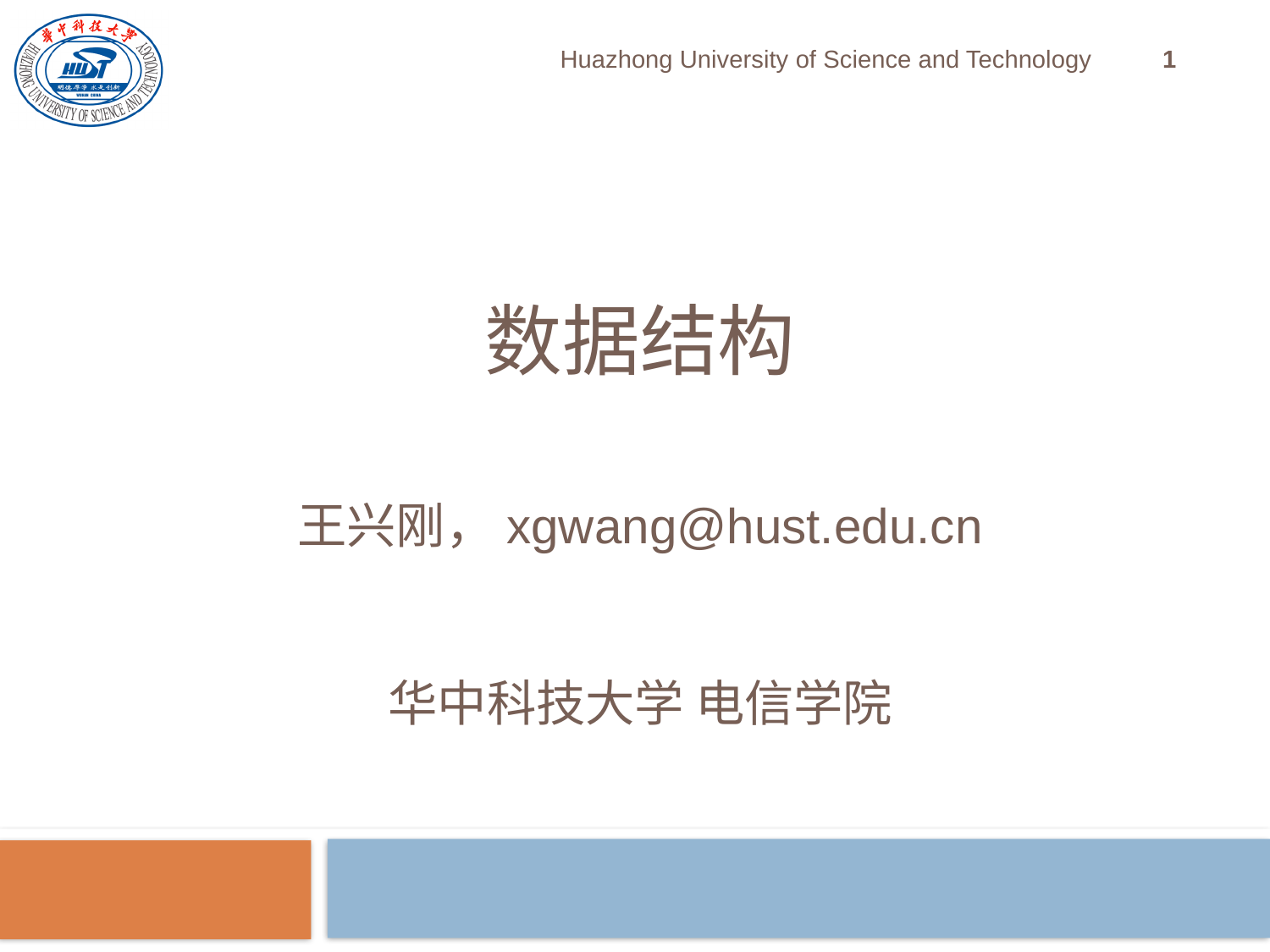

1
Huazhong University of Science and Technology
# 数据结构
王兴刚，xgwang@hust.edu.cn

华中科技大学 电信学院